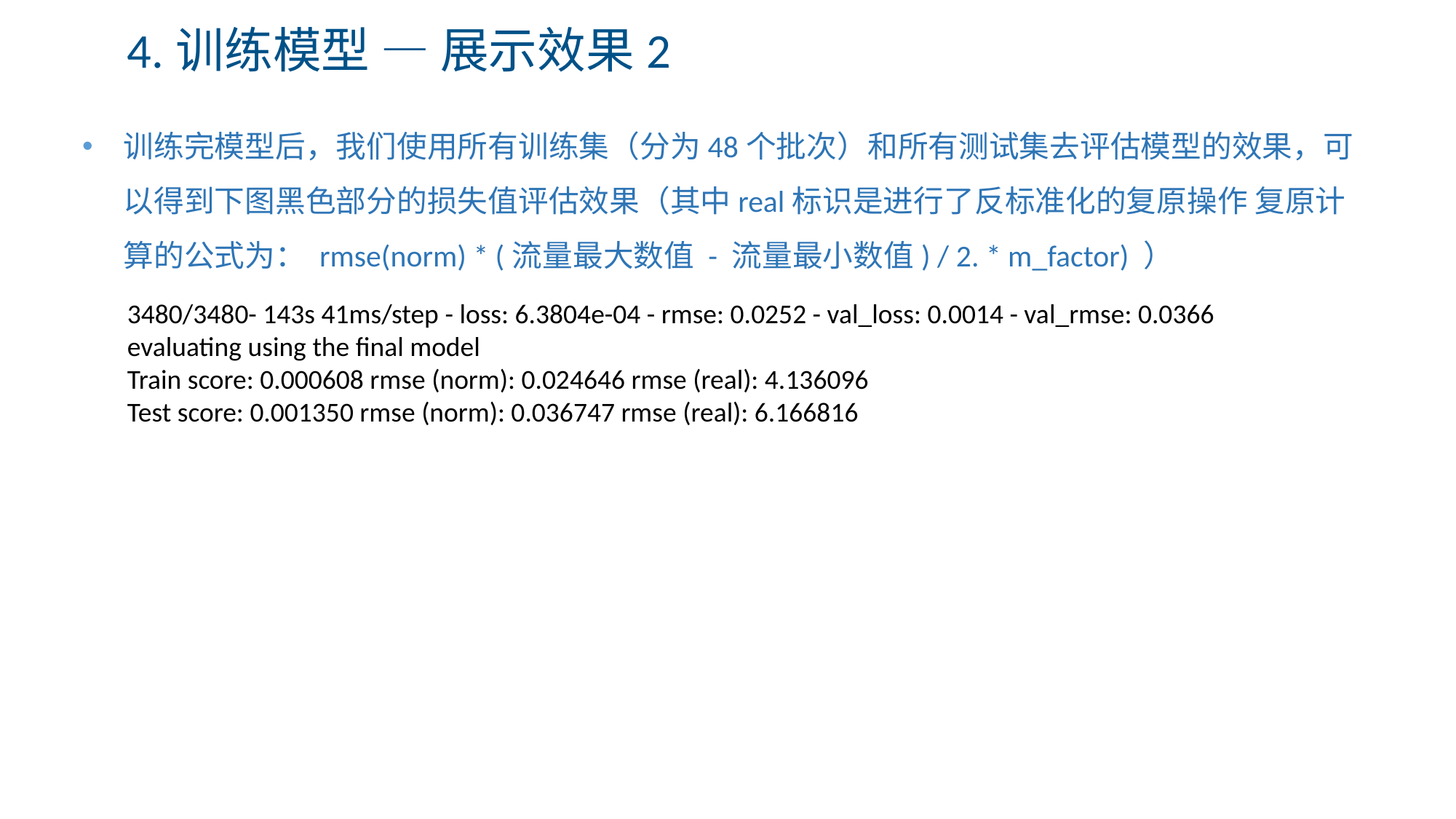

4.训练模型 — 展示效果2

训练完模型后，我们使用所有训练集（分为48个批次）和所有测试集去评估模型的效果，可以得到下图黑色部分的损失值评估效果（其中real标识是进行了反标准化的复原操作 复原计算的公式为： rmse(norm) * (流量最大数值 - 流量最小数值) / 2. * m_factor) ）

3480/3480- 143s 41ms/step - loss: 6.3804e-04 - rmse: 0.0252 - val_loss: 0.0014 - val_rmse: 0.0366
evaluating using the final model
Train score: 0.000608 rmse (norm): 0.024646 rmse (real): 4.136096
Test score: 0.001350 rmse (norm): 0.036747 rmse (real): 6.166816